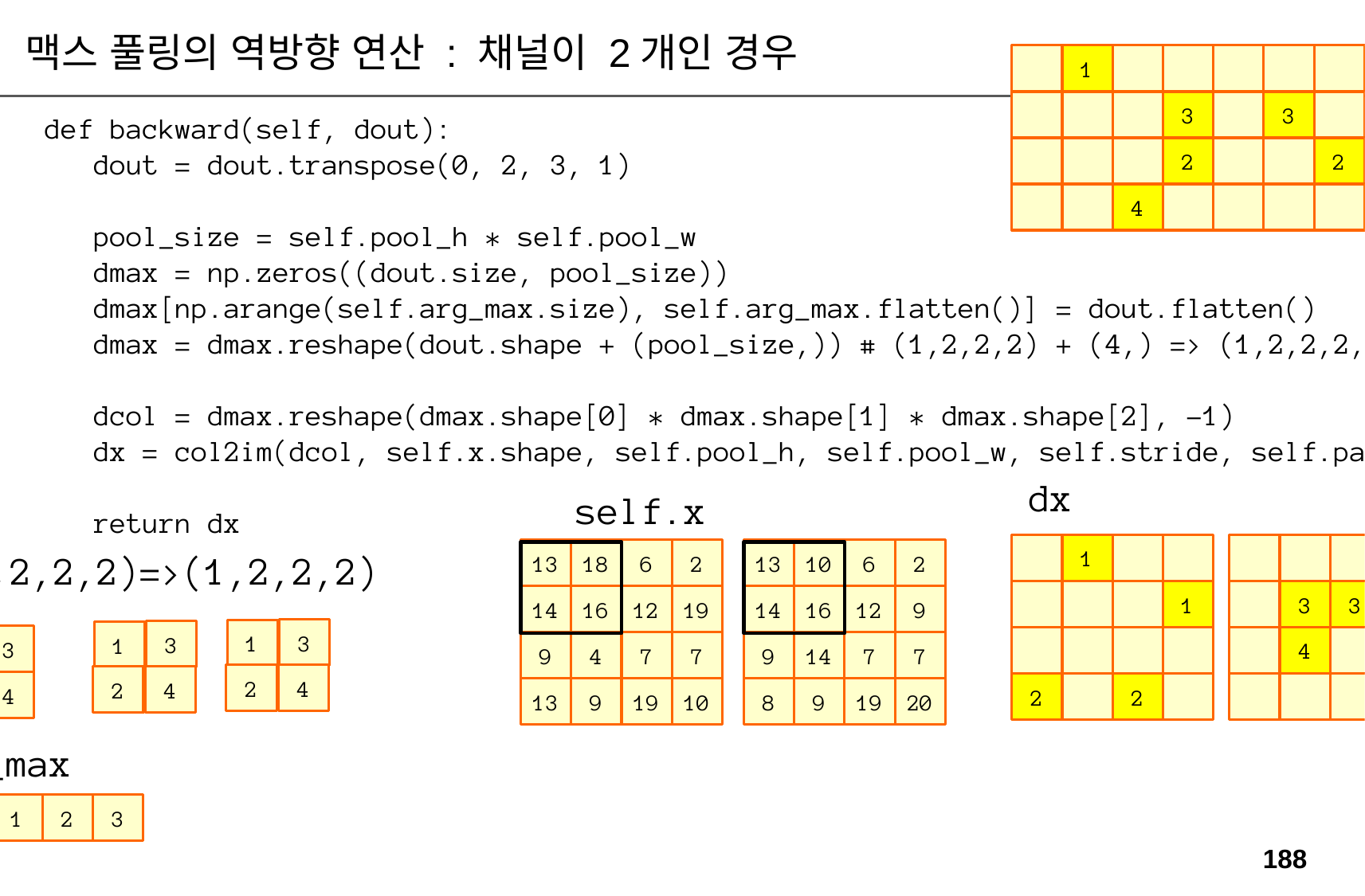

맥스 풀링의 역방향 연산 : 채널이 2개인 경우

1

1

1

3

3

     def backward(self, dout):
        dout = dout.transpose(0, 2, 3, 1)

        pool_size = self.pool_h * self.pool_w
        dmax = np.zeros((dout.size, pool_size))
        dmax[np.arange(self.arg_max.size), self.arg_max.flatten()] = dout.flatten()
        dmax = dmax.reshape(dout.shape + (pool_size,)) # (1,2,2,2) + (4,) => (1,2,2,2,4)

        dcol = dmax.reshape(dmax.shape[0] * dmax.shape[1] * dmax.shape[2], -1)
        dx = col2im(dcol, self.x.shape, self.pool_h, self.pool_w, self.stride, self.pad)

        return dx

3

2

2

2

4

4

4

1

3

2

4
dx
self.x

1

(1,2,2,2)=>(1,2,2,2)
13
18
6
2
13
10
6
2

dout

1

3
3

14
16
12
19
14
16
12
9
3
1
3
1
1
1
3
3

4

9
4
7
7
9
14
7
7
4
2
4
2
2
2
4
4
2

2

4
13
9
19
10
8
9
19
20
self.arg_max
1
3
3
2
3
1
2
3